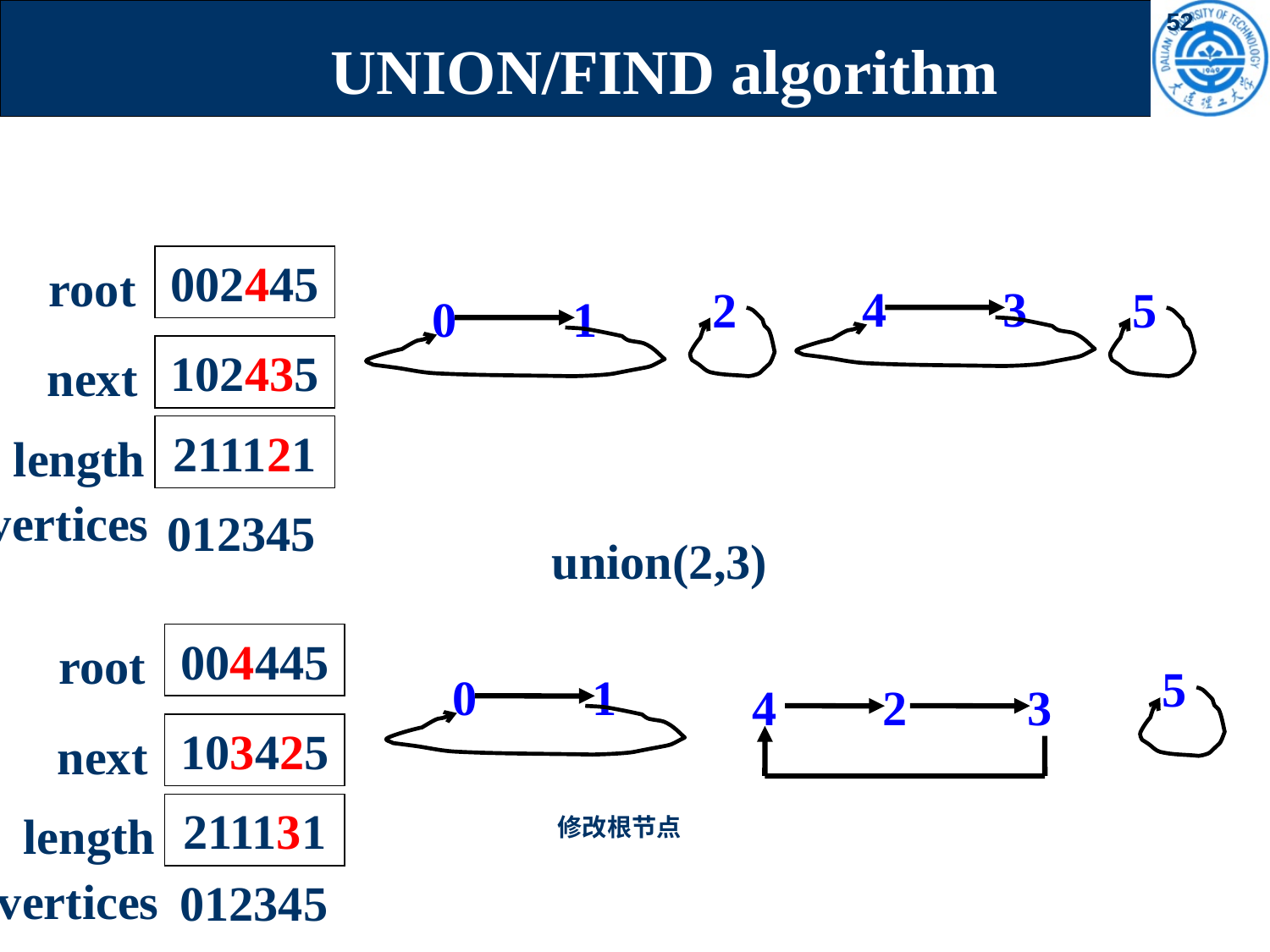

52
UNION/FIND algorithm
002445
root
102435
next
211121
length
vertices
012345
4
3
2
5
0
1

union(2,3)
004445
root
103425
next
211131
length
vertices
 012345
5
0
1
4
2
3

修改根节点
52/50